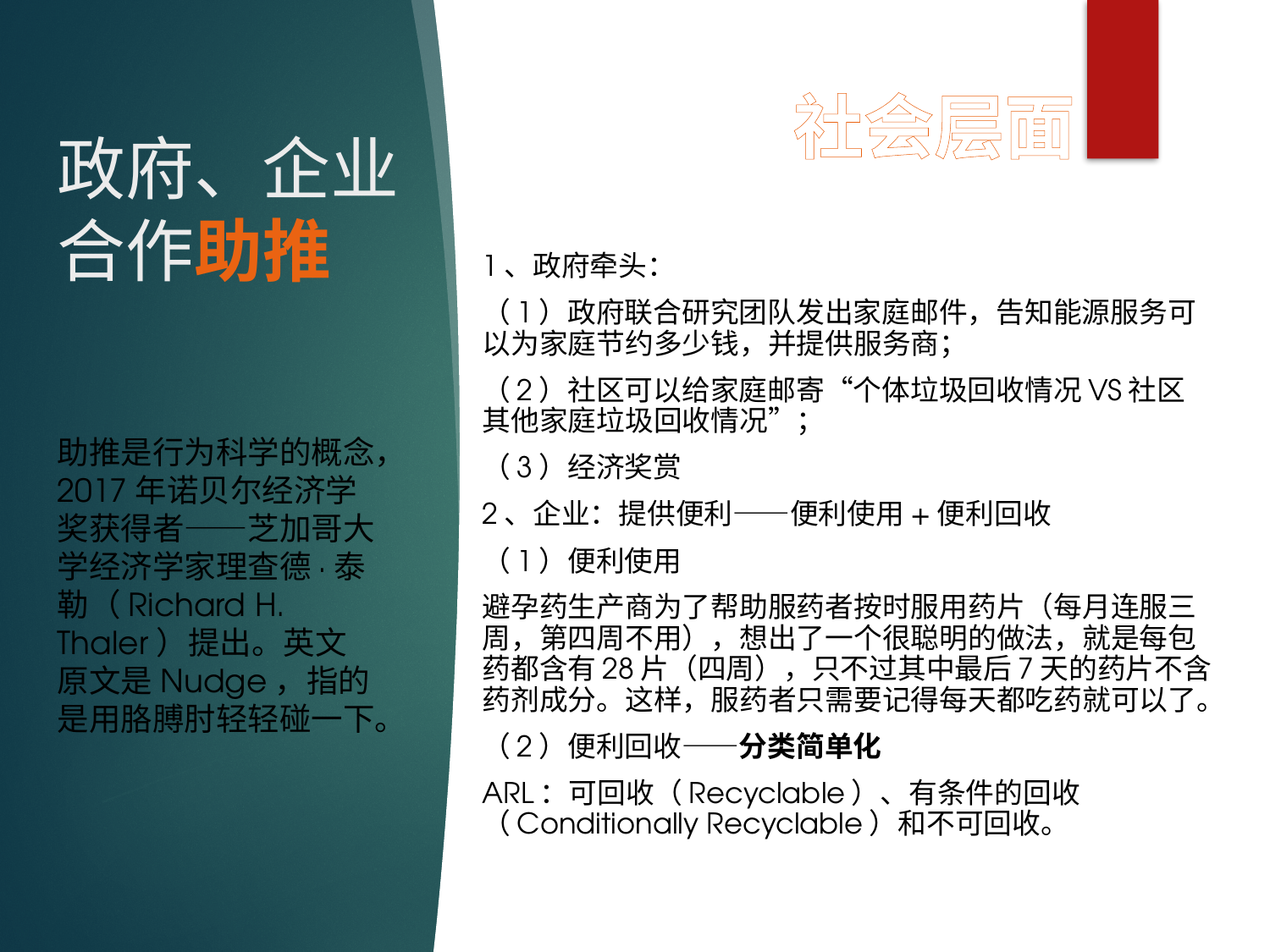

社会层面
# 政府、企业合作助推
1、政府牵头：
（1）政府联合研究团队发出家庭邮件，告知能源服务可以为家庭节约多少钱，并提供服务商；
（2）社区可以给家庭邮寄“个体垃圾回收情况VS社区其他家庭垃圾回收情况”；
（3）经济奖赏
2、企业：提供便利——便利使用+便利回收
（1）便利使用
避孕药生产商为了帮助服药者按时服用药片（每月连服三周，第四周不用），想出了一个很聪明的做法，就是每包药都含有28片（四周），只不过其中最后7天的药片不含药剂成分。这样，服药者只需要记得每天都吃药就可以了。
（2）便利回收——分类简单化
ARL：可回收（Recyclable）、有条件的回收（Conditionally Recyclable）和不可回收。
助推是行为科学的概念，2017年诺贝尔经济学奖获得者——芝加哥大学经济学家理查德·泰勒（Richard H. Thaler）提出。英文原文是Nudge，指的是用胳膊肘轻轻碰一下。